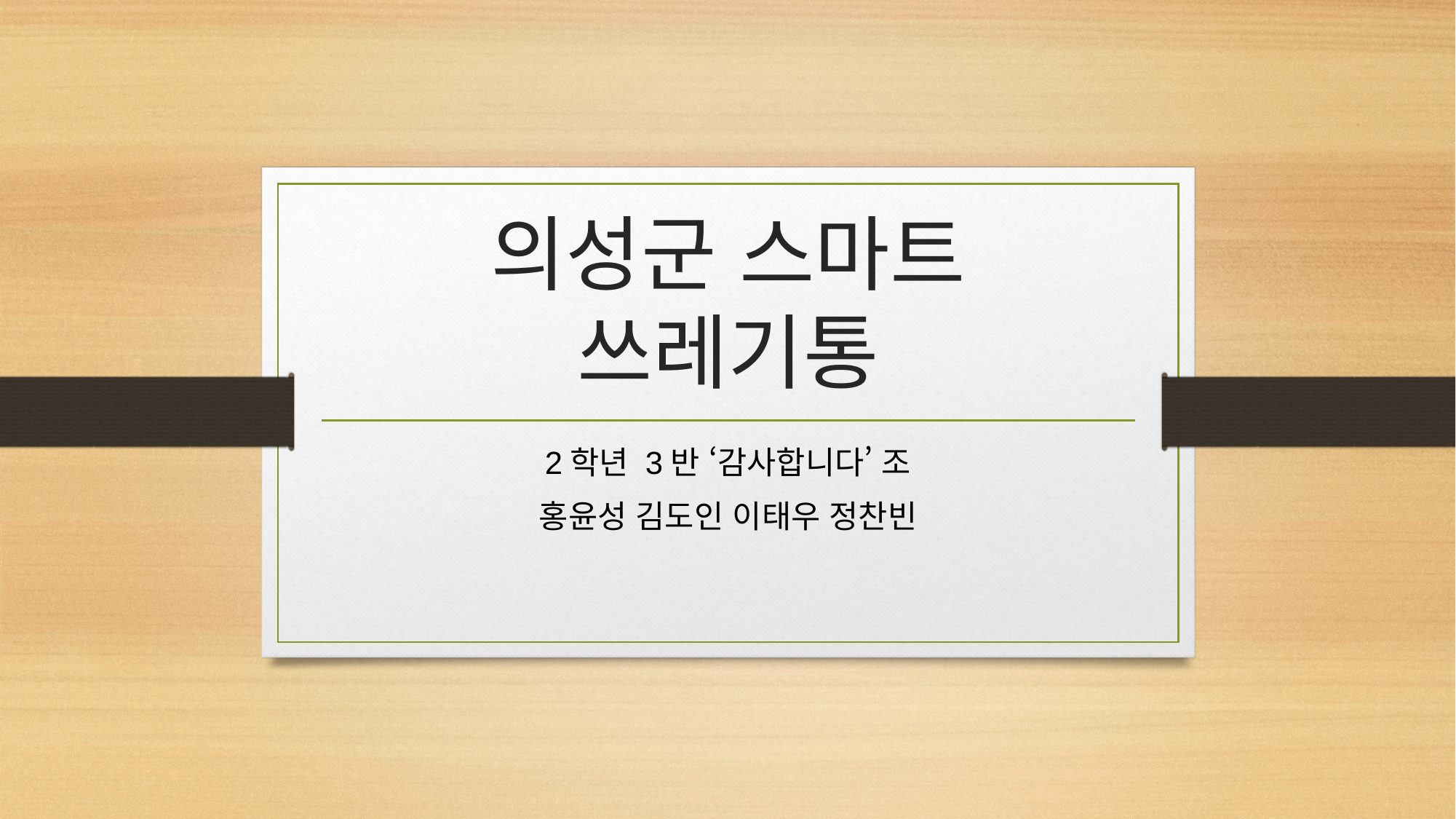

# 의성군 스마트 쓰레기통
2학년 3반 ‘감사합니다’ 조
홍윤성 김도인 이태우 정찬빈